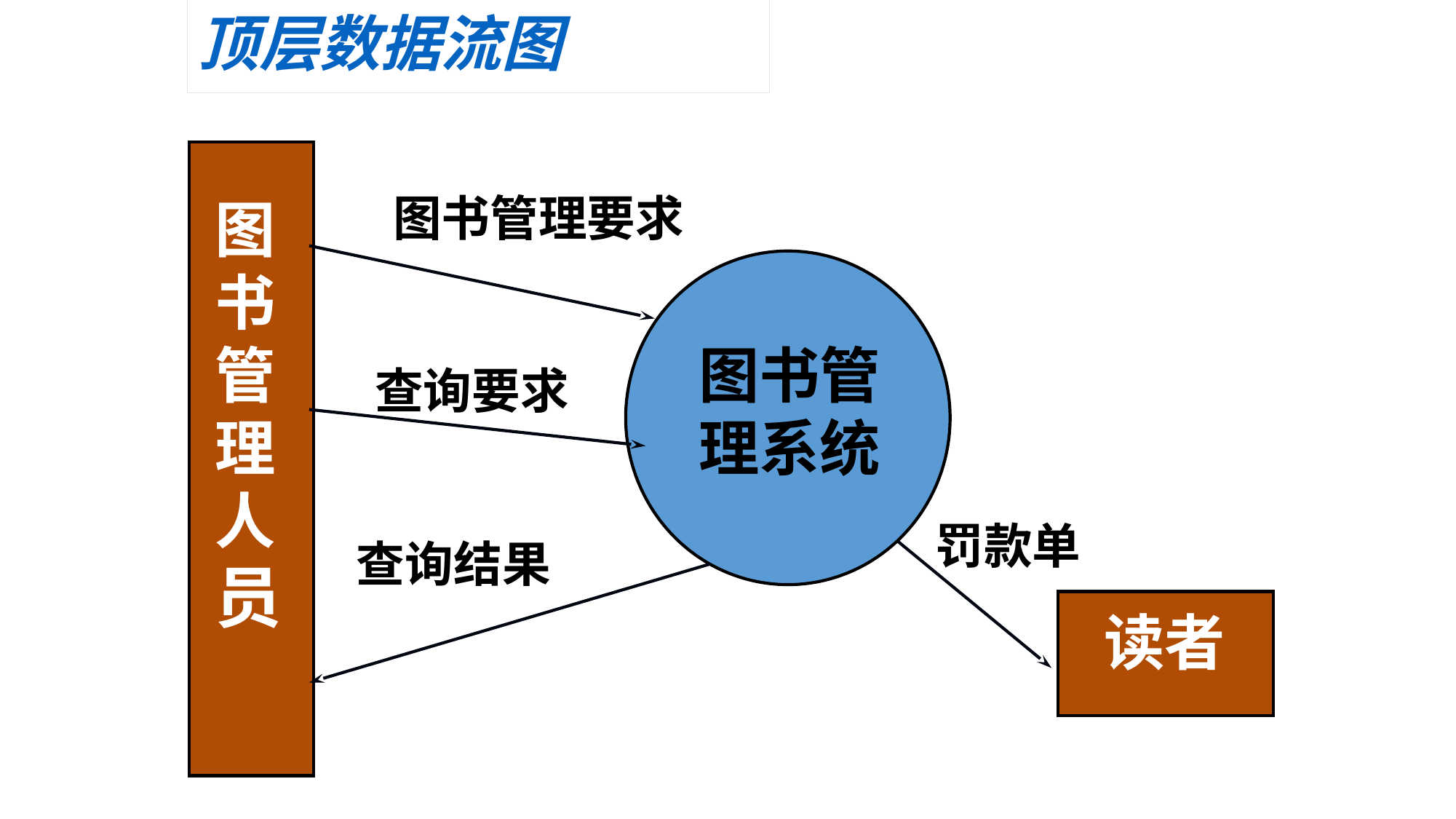

# 顶层数据流图

图书管理要求
图书管理人员

图书管
理系统
查询要求

罚款单
查询结果

读者